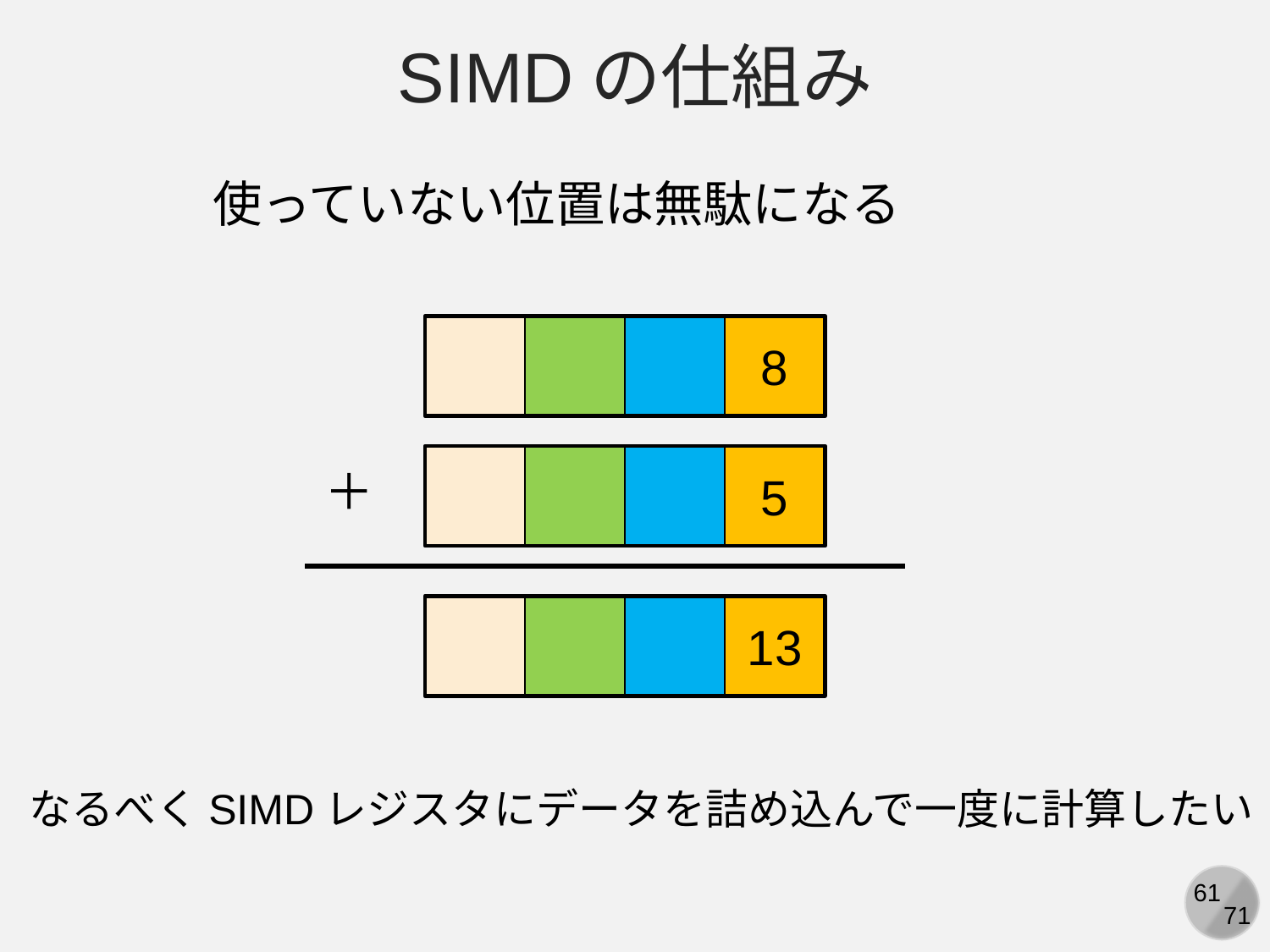

SIMDの仕組み
使っていない位置は無駄になる

8

5
＋

13
なるべくSIMDレジスタにデータを詰め込んで一度に計算したい